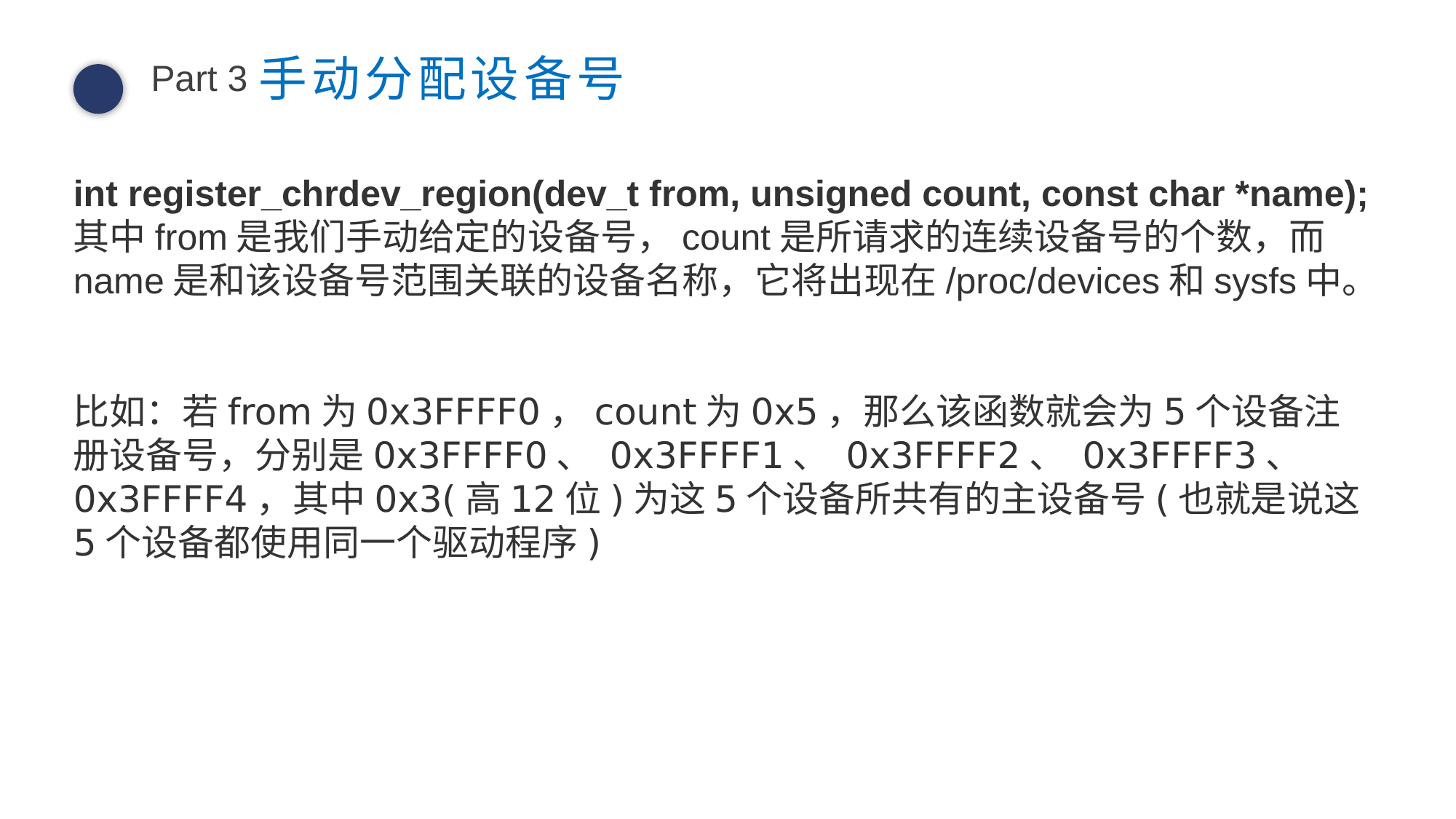

手动分配设备号

请在此输入文本内容或者粘贴复制的文本内容到此处，请在此输入文本内容或者粘贴复制的文本内容到此处请在此输入文本内容
Part 3

int register_chrdev_region(dev_t from, unsigned count, const char *name);
其中from是我们手动给定的设备号，count是所请求的连续设备号的个数，而name是和该设备号范围关联的设备名称，它将出现在/proc/devices和sysfs中。

比如：若from为0x3FFFF0，count为0x5，那么该函数就会为5个设备注册设备号，分别是0x3FFFF0、 0x3FFFF1、 0x3FFFF2、 0x3FFFF3、 0x3FFFF4，其中0x3(高12位)为这5个设备所共有的主设备号(也就是说这5个设备都使用同一个驱动程序)